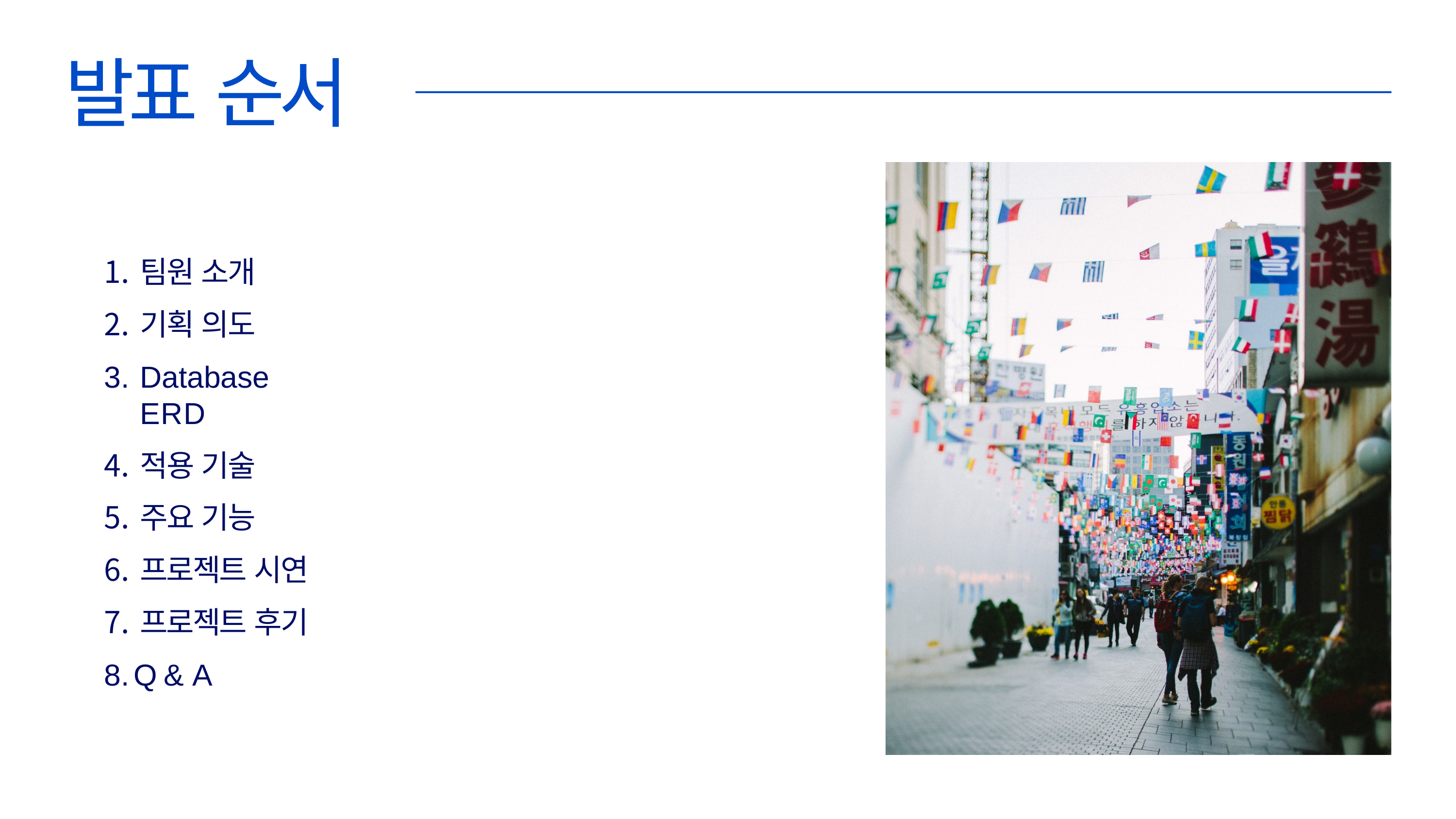

# 발표 순서

팀원 소개
기획 의도
Database ERD
적용 기술
주요 기능
프로젝트 시연
프로젝트 후기
Q & A